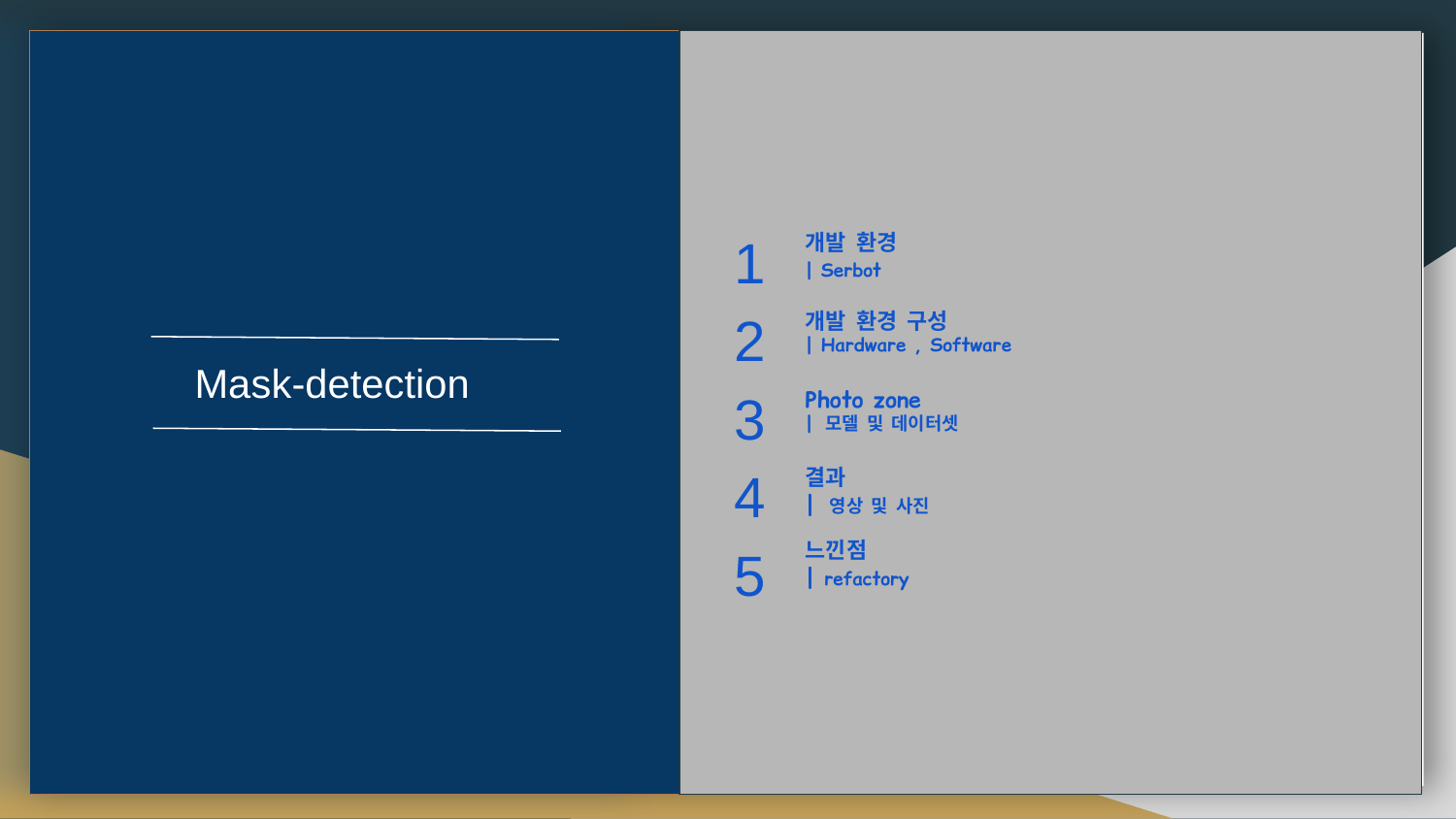

1
2
3
4
5
개발 환경
| Serbot
개발 환경 구성
| Hardware , Software
# Mask-detection
Photo zone
| 모델 및 데이터셋
결과
| 영상 및 사진
느낀점
| refactory